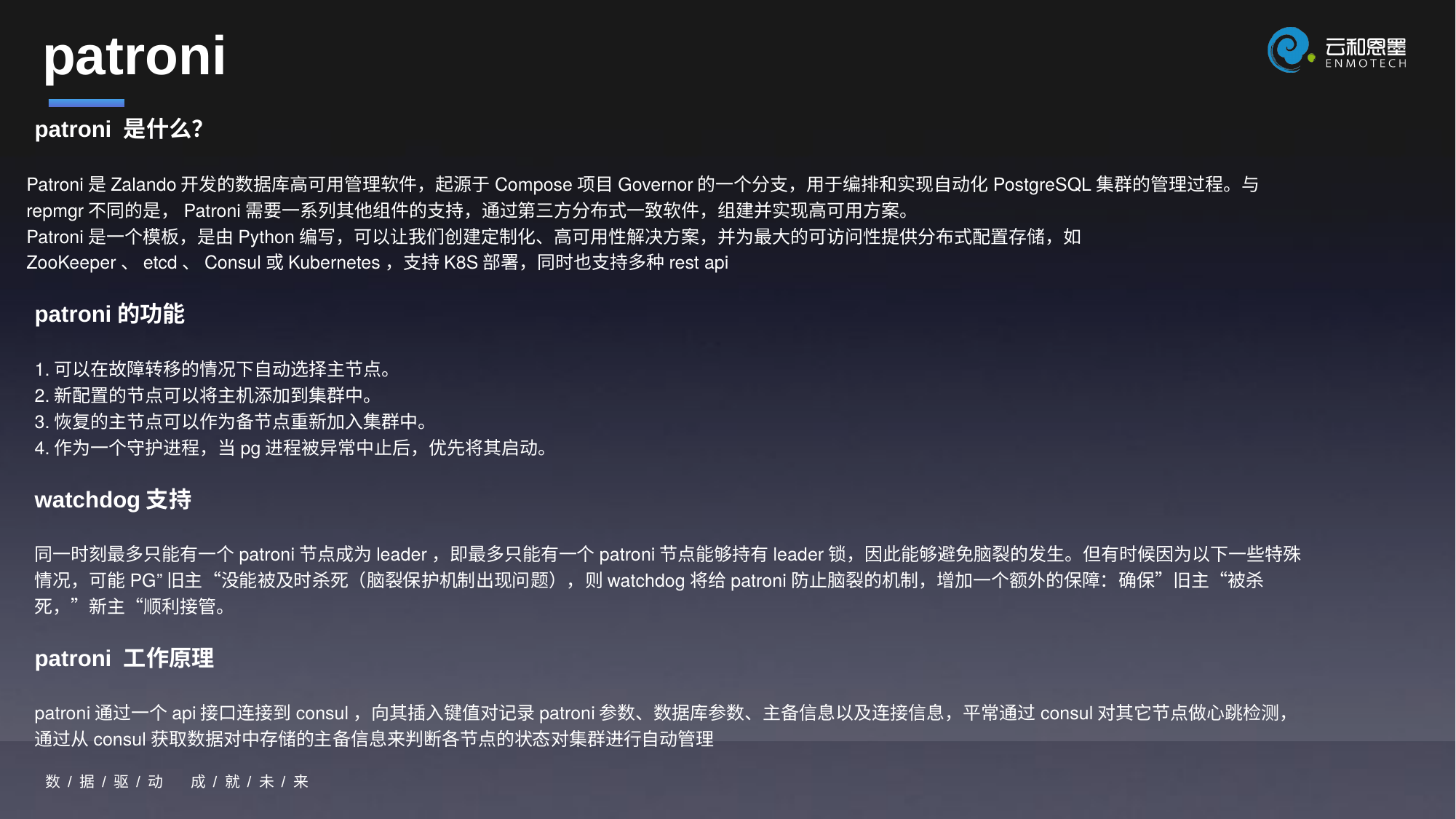

patroni
patroni 是什么？
Patroni是Zalando开发的数据库高可用管理软件，起源于Compose项目Governor的一个分支，用于编排和实现自动化PostgreSQL集群的管理过程。与repmgr不同的是，Patroni需要一系列其他组件的支持，通过第三方分布式一致软件，组建并实现高可用方案。
Patroni是一个模板，是由Python编写，可以让我们创建定制化、高可用性解决方案，并为最大的可访问性提供分布式配置存储，如ZooKeeper、etcd、Consul或Kubernetes，支持K8S部署，同时也支持多种rest api
patroni的功能
1.可以在故障转移的情况下自动选择主节点。
2.新配置的节点可以将主机添加到集群中。
3.恢复的主节点可以作为备节点重新加入集群中。
4.作为一个守护进程，当pg进程被异常中止后，优先将其启动。
watchdog支持
同一时刻最多只能有一个patroni节点成为leader，即最多只能有一个patroni节点能够持有leader锁，因此能够避免脑裂的发生。但有时候因为以下一些特殊情况，可能PG”旧主“没能被及时杀死（脑裂保护机制出现问题），则watchdog将给patroni防止脑裂的机制，增加一个额外的保障：确保”旧主“被杀死，”新主“顺利接管。
patroni 工作原理
patroni通过一个api接口连接到consul，向其插入键值对记录patroni参数、数据库参数、主备信息以及连接信息，平常通过consul对其它节点做心跳检测，通过从consul获取数据对中存储的主备信息来判断各节点的状态对集群进行自动管理